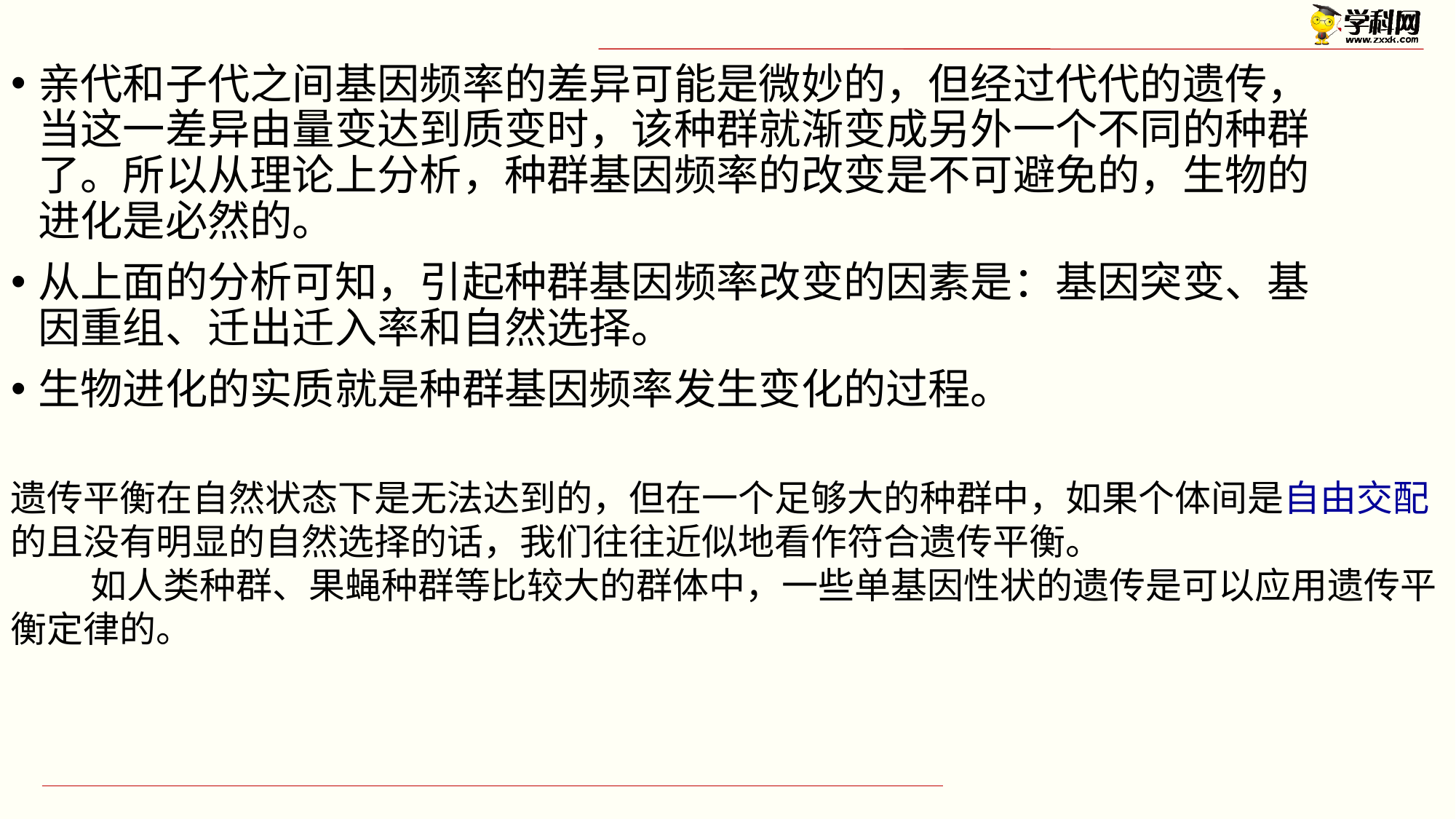

亲代和子代之间基因频率的差异可能是微妙的，但经过代代的遗传，当这一差异由量变达到质变时，该种群就渐变成另外一个不同的种群了。所以从理论上分析，种群基因频率的改变是不可避免的，生物的进化是必然的。
从上面的分析可知，引起种群基因频率改变的因素是：基因突变、基因重组、迁出迁入率和自然选择。
生物进化的实质就是种群基因频率发生变化的过程。
遗传平衡在自然状态下是无法达到的，但在一个足够大的种群中，如果个体间是自由交配的且没有明显的自然选择的话，我们往往近似地看作符合遗传平衡。
       如人类种群、果蝇种群等比较大的群体中，一些单基因性状的遗传是可以应用遗传平衡定律的。